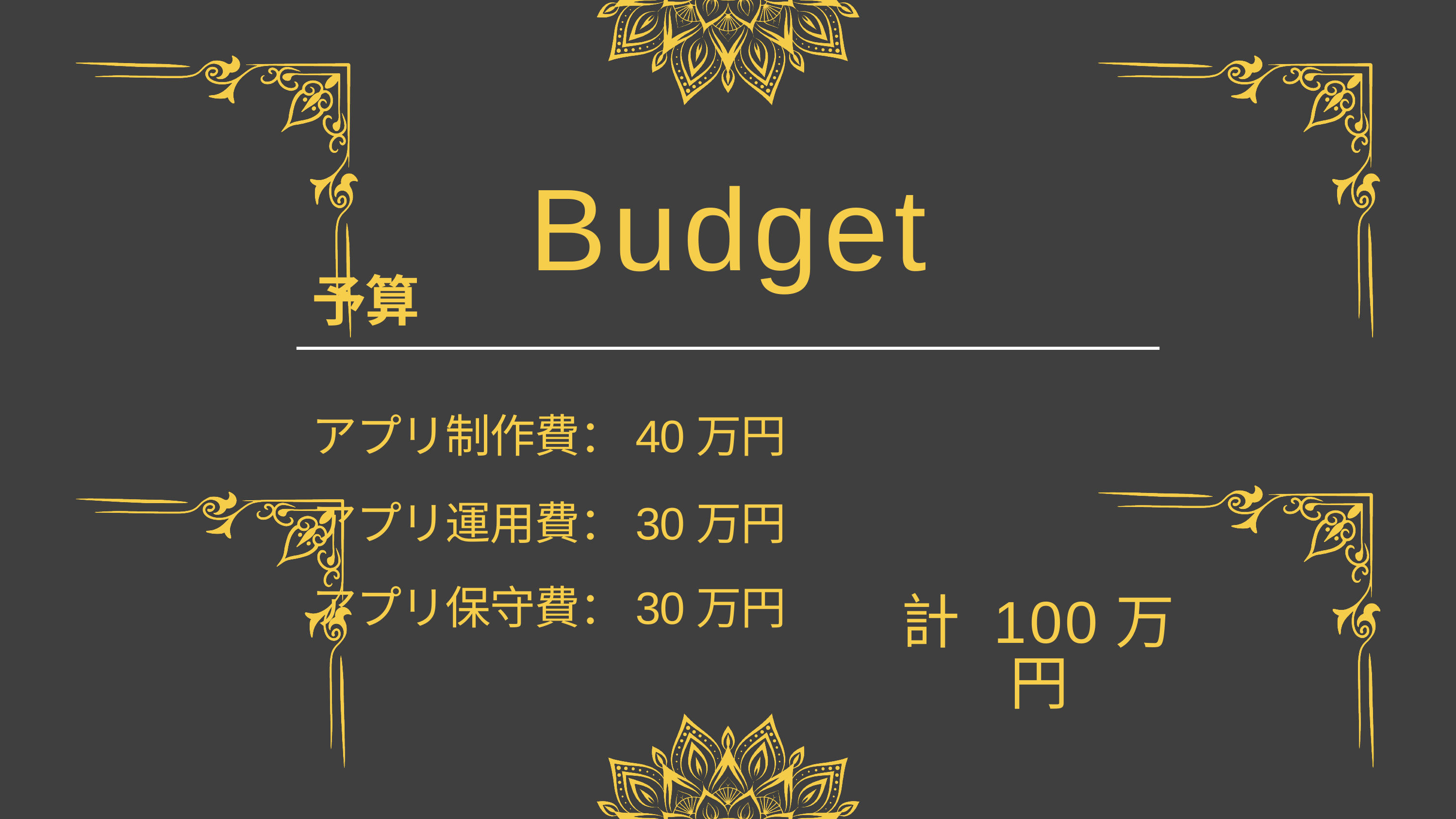

Budget
予算

アプリ制作費：40万円
アプリ運用費：30万円
アプリ保守費：30万円

計 100万円